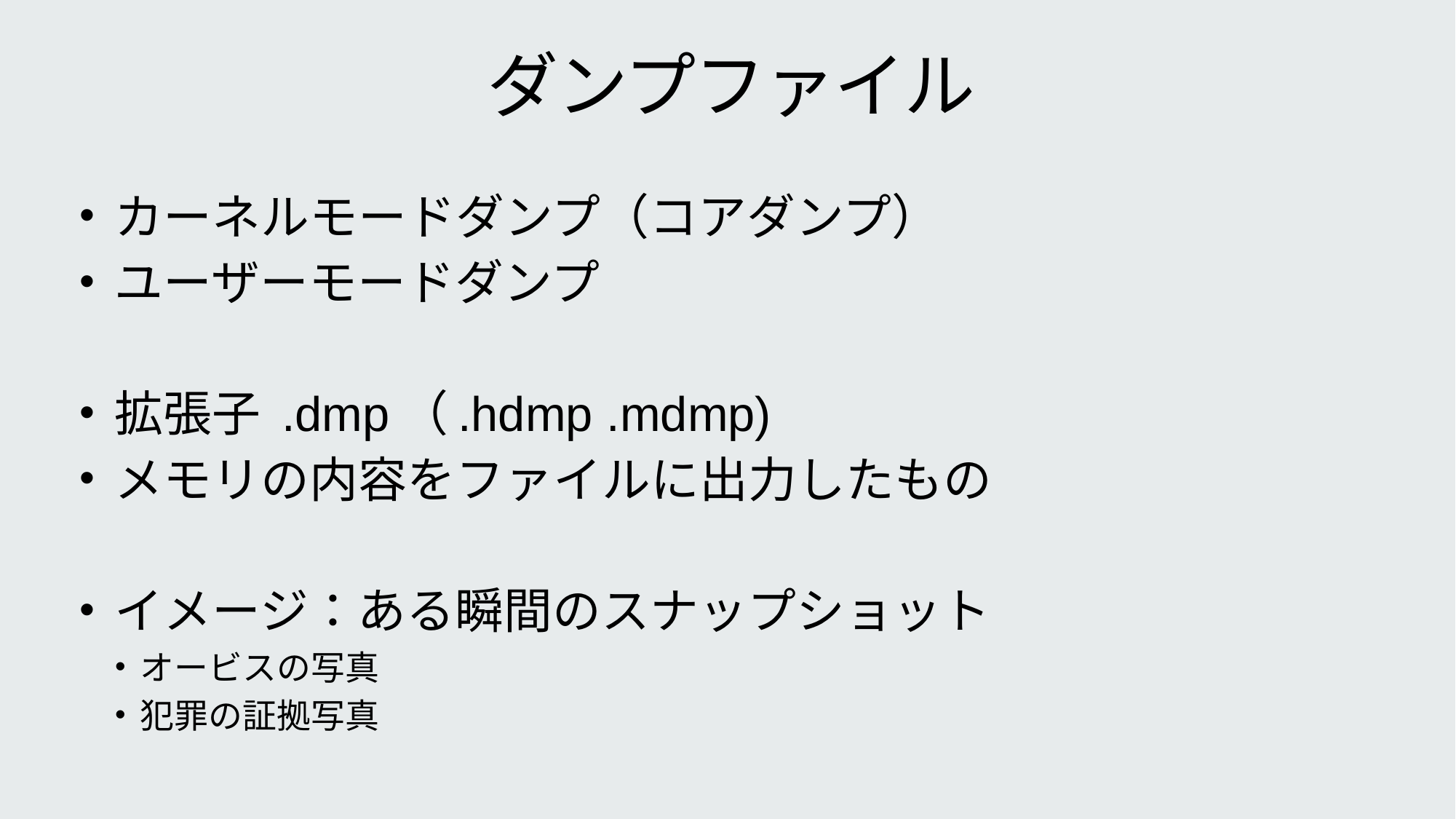

# ダンプファイル
カーネルモードダンプ（コアダンプ）
ユーザーモードダンプ

拡張子 .dmp（.hdmp .mdmp)
メモリの内容をファイルに出力したもの

イメージ：ある瞬間のスナップショット
オービスの写真
犯罪の証拠写真